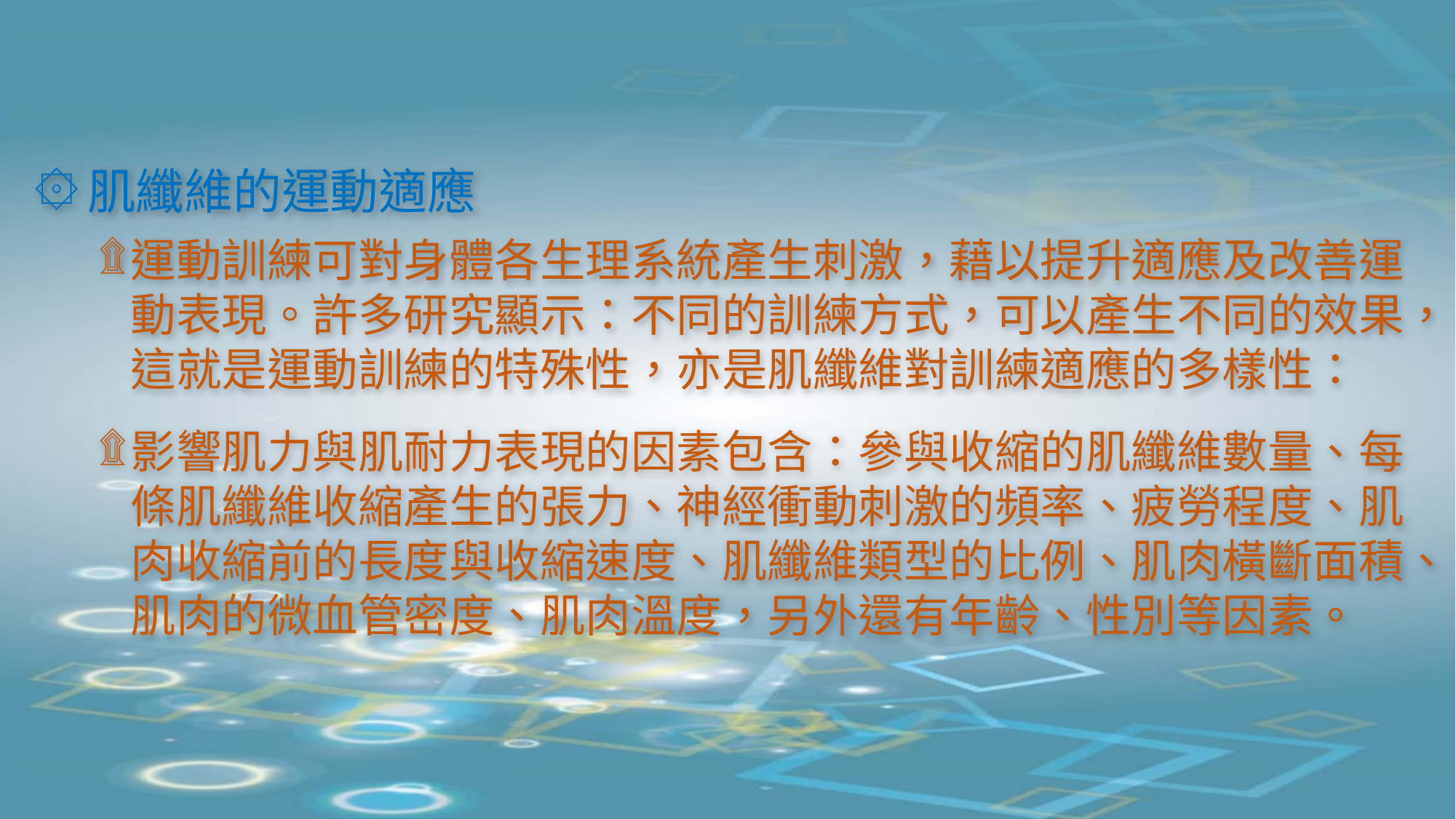

肌纖維的運動適應
運動訓練可對身體各生理系統產生刺激，藉以提升適應及改善運動表現。許多研究顯示：不同的訓練方式，可以產生不同的效果，這就是運動訓練的特殊性，亦是肌纖維對訓練適應的多樣性：
影響肌力與肌耐力表現的因素包含：參與收縮的肌纖維數量、每條肌纖維收縮產生的張力、神經衝動刺激的頻率、疲勞程度、肌肉收縮前的長度與收縮速度、肌纖維類型的比例、肌肉橫斷面積、肌肉的微血管密度、肌肉溫度，另外還有年齡、性別等因素。